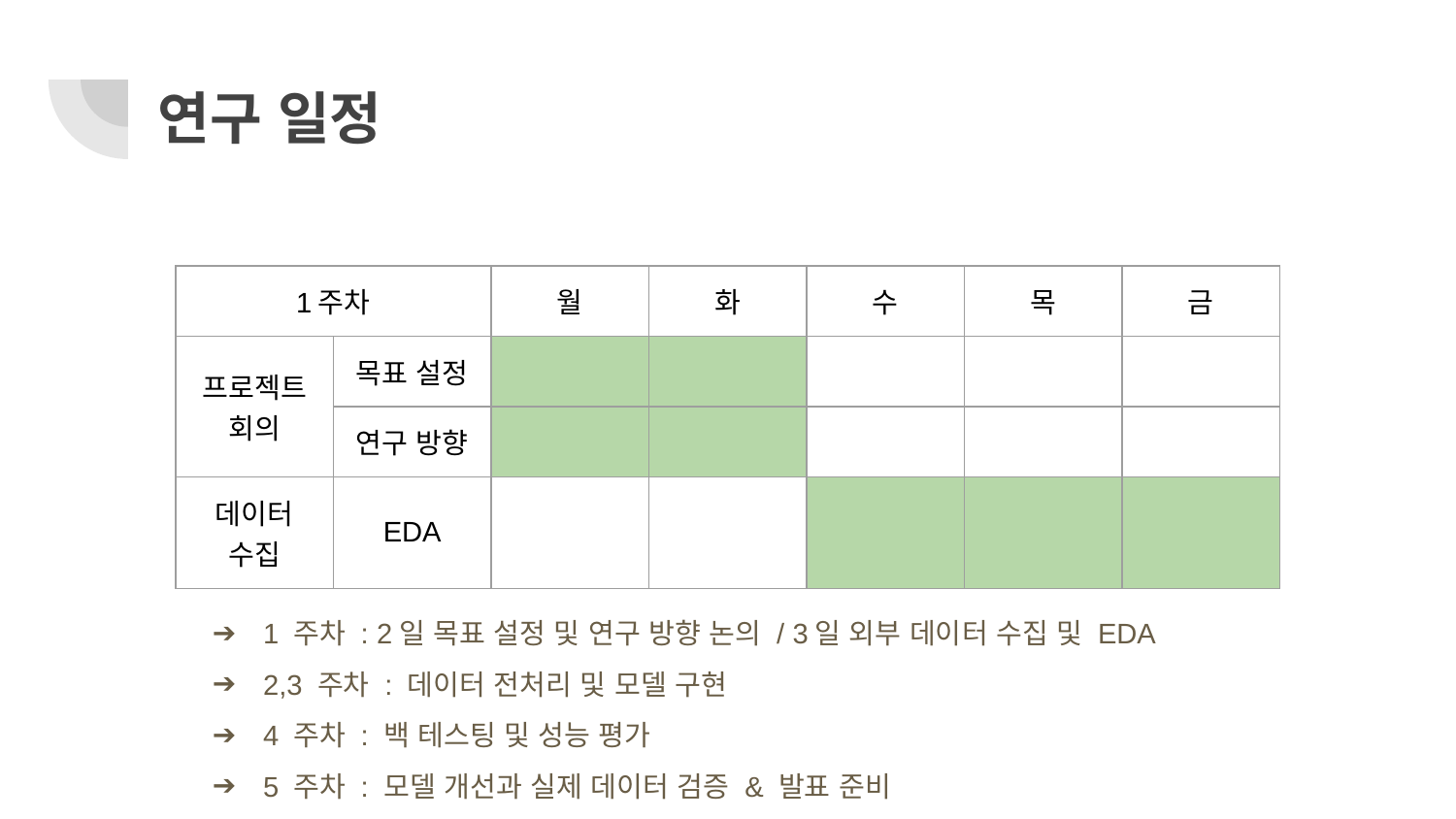

# 연구 일정
| 1주차 |  | 월 | 화 | 수 | 목 | 금 |
| --- | --- | --- | --- | --- | --- | --- |
| 프로젝트 회의 | 목표 설정 |  |  |  |  |  |
|  | 연구 방향 |  |  |  |  |  |
| 데이터 수집 | EDA |  |  |  |  |  |
1 주차 : 2일 목표 설정 및 연구 방향 논의 / 3일 외부 데이터 수집 및 EDA
2,3 주차 : 데이터 전처리 및 모델 구현
4 주차 : 백 테스팅 및 성능 평가
5 주차 : 모델 개선과 실제 데이터 검증 & 발표 준비